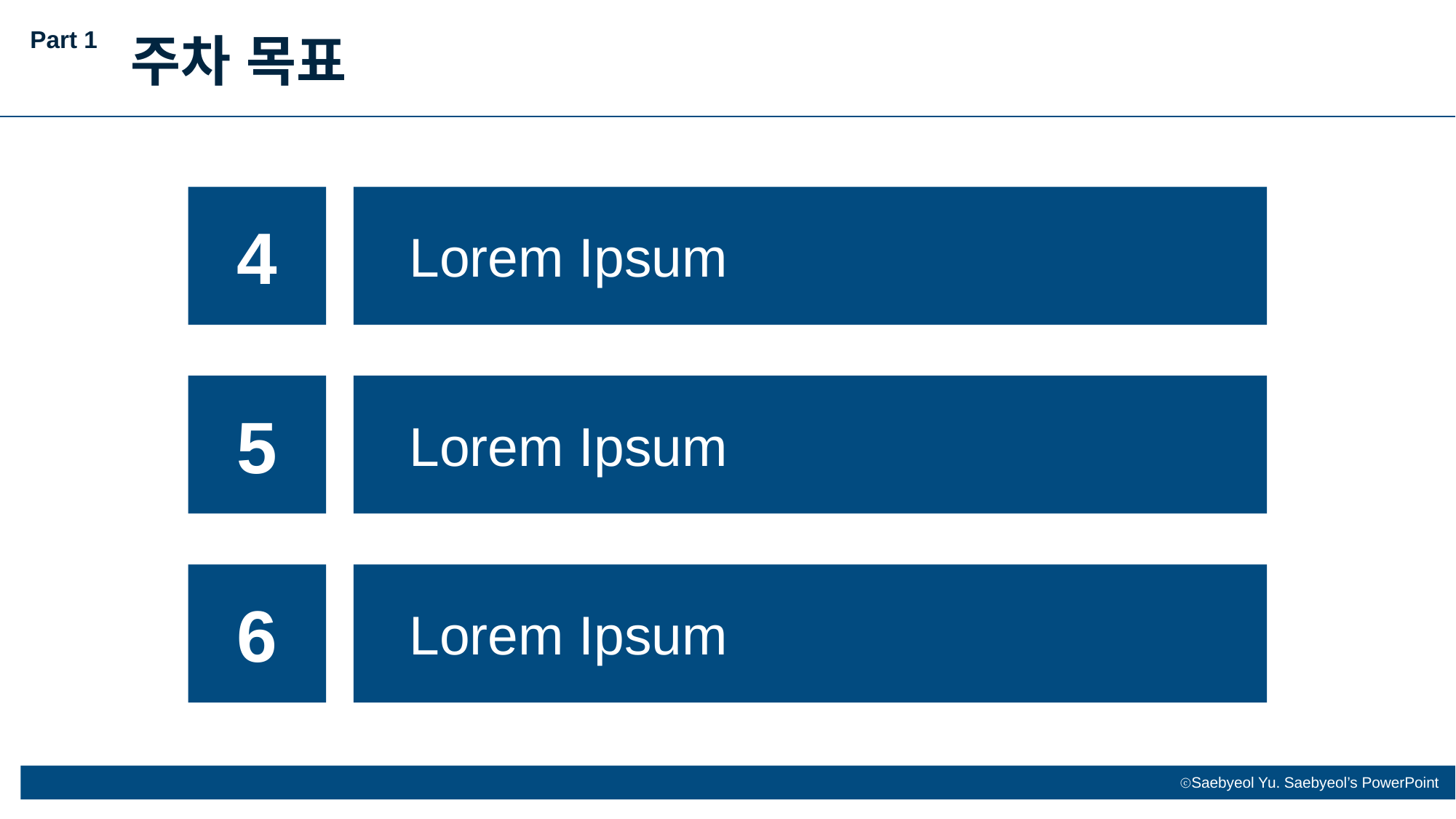

Part 1
주차 목표

4
Lorem Ipsum

5
Lorem Ipsum

6
Lorem Ipsum